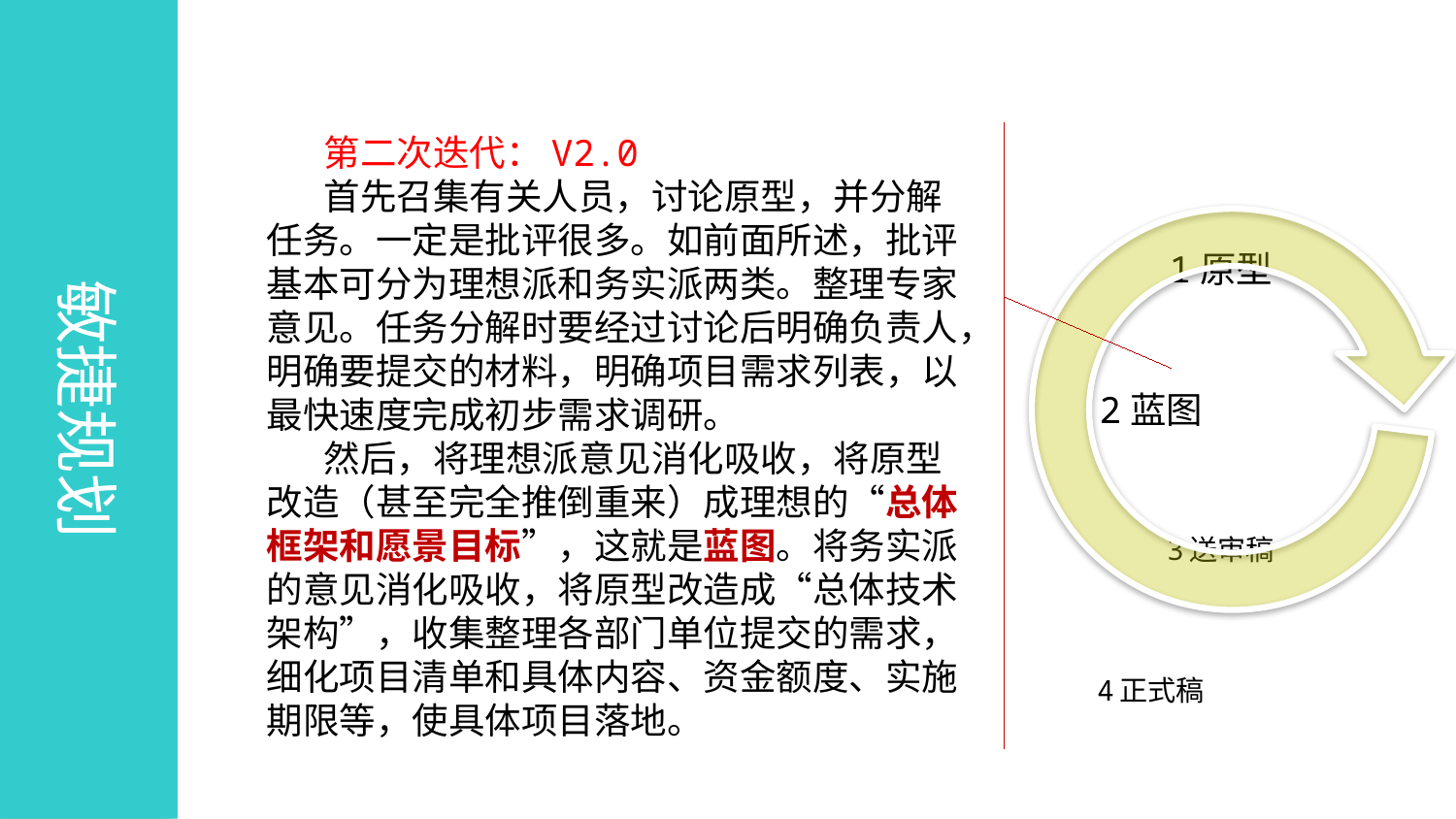

敏捷规划
1原型
2蓝图
4正式稿
3送审稿
第二次迭代：V2.0
首先召集有关人员，讨论原型，并分解任务。一定是批评很多。如前面所述，批评基本可分为理想派和务实派两类。整理专家意见。任务分解时要经过讨论后明确负责人，明确要提交的材料，明确项目需求列表，以最快速度完成初步需求调研。
然后，将理想派意见消化吸收，将原型改造（甚至完全推倒重来）成理想的“总体框架和愿景目标”，这就是蓝图。将务实派的意见消化吸收，将原型改造成“总体技术架构”，收集整理各部门单位提交的需求，细化项目清单和具体内容、资金额度、实施期限等，使具体项目落地。